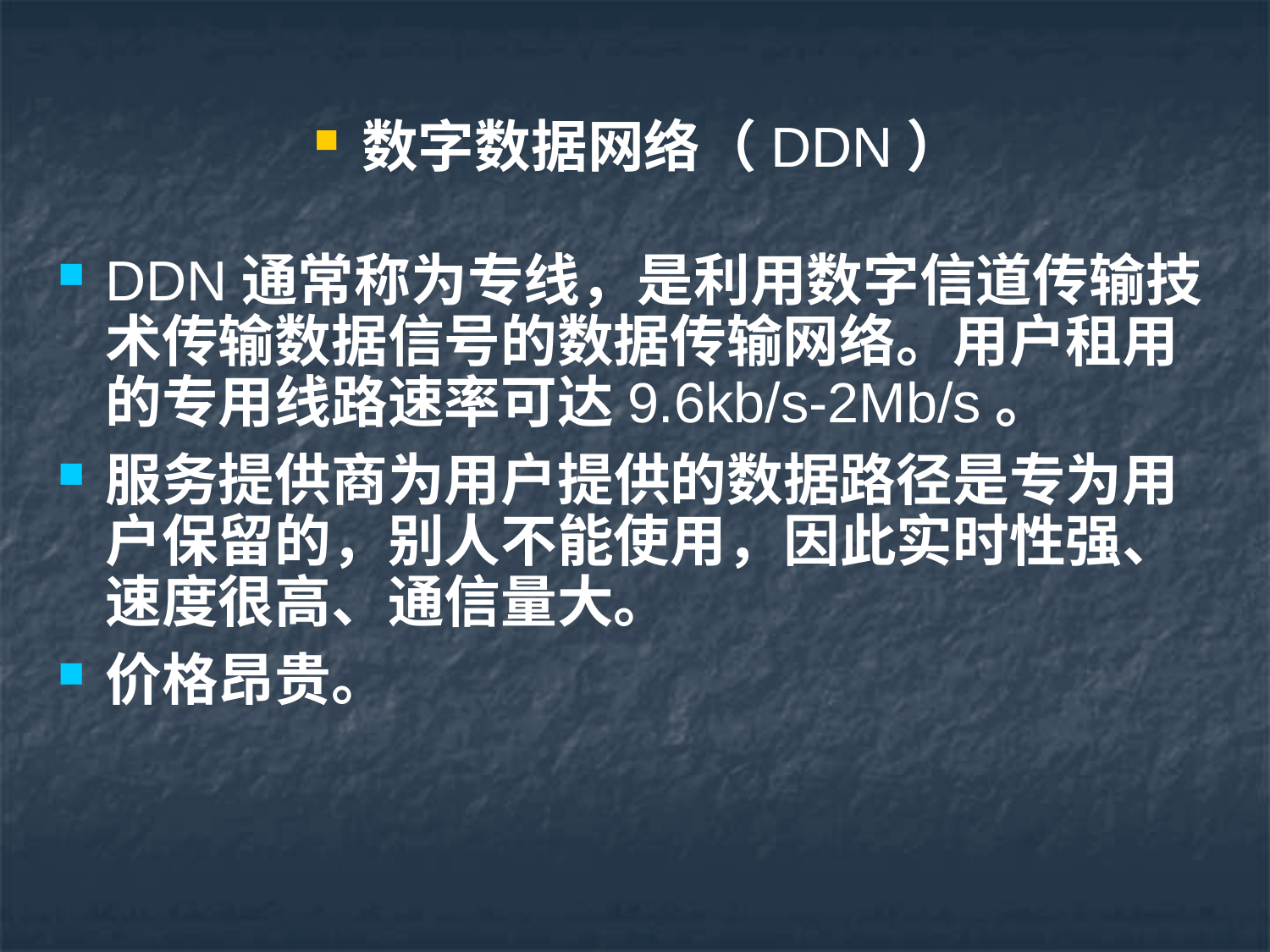

# 数字数据网络（DDN）
DDN通常称为专线，是利用数字信道传输技术传输数据信号的数据传输网络。用户租用的专用线路速率可达9.6kb/s-2Mb/s。
服务提供商为用户提供的数据路径是专为用户保留的，别人不能使用，因此实时性强、速度很高、通信量大。
价格昂贵。